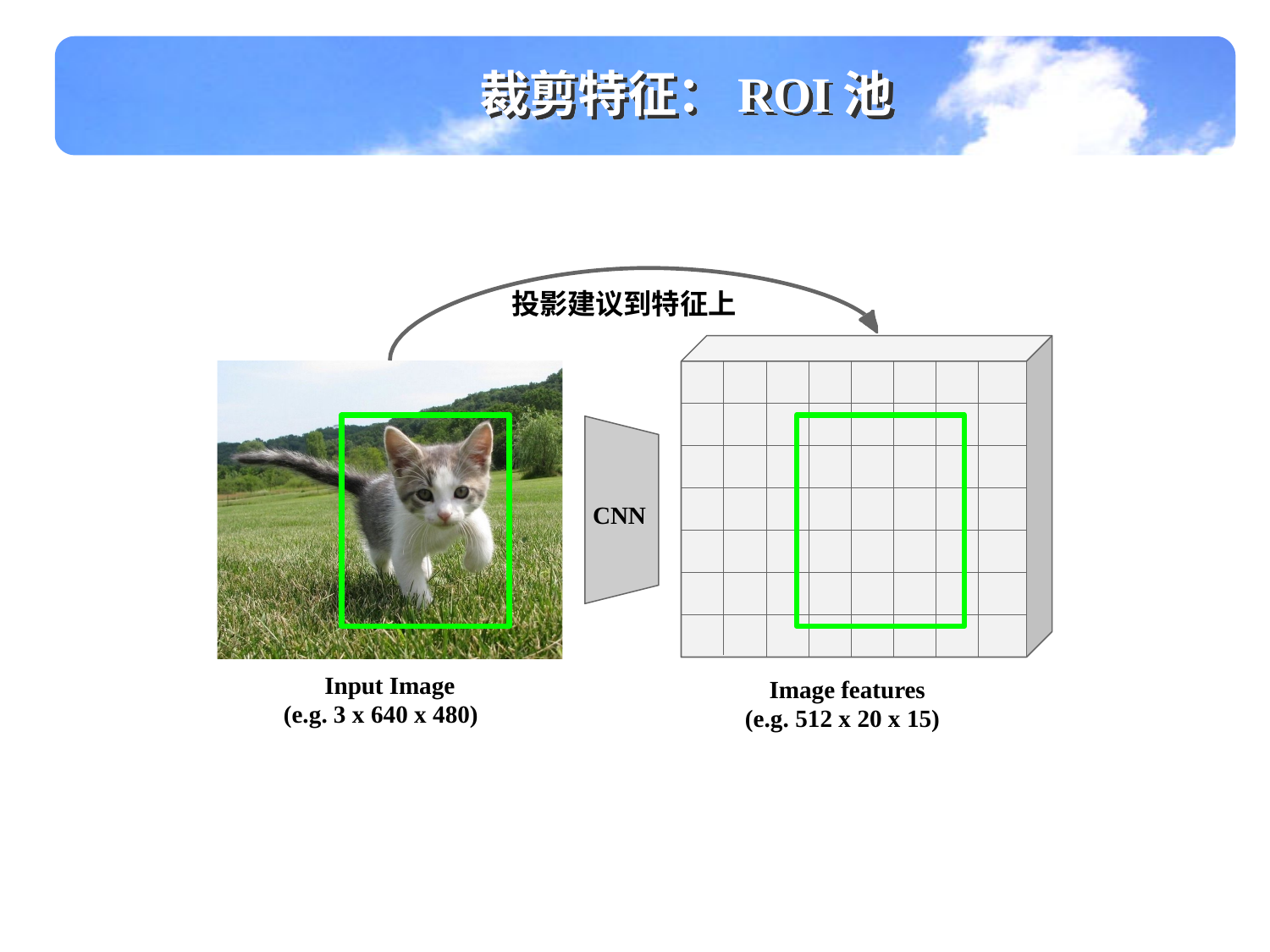

裁剪特征：ROI池

投影建议到特征上

CNN
Input Image  (e.g. 3 x 640 x 480)
Image features  (e.g. 512 x 20 x 15)